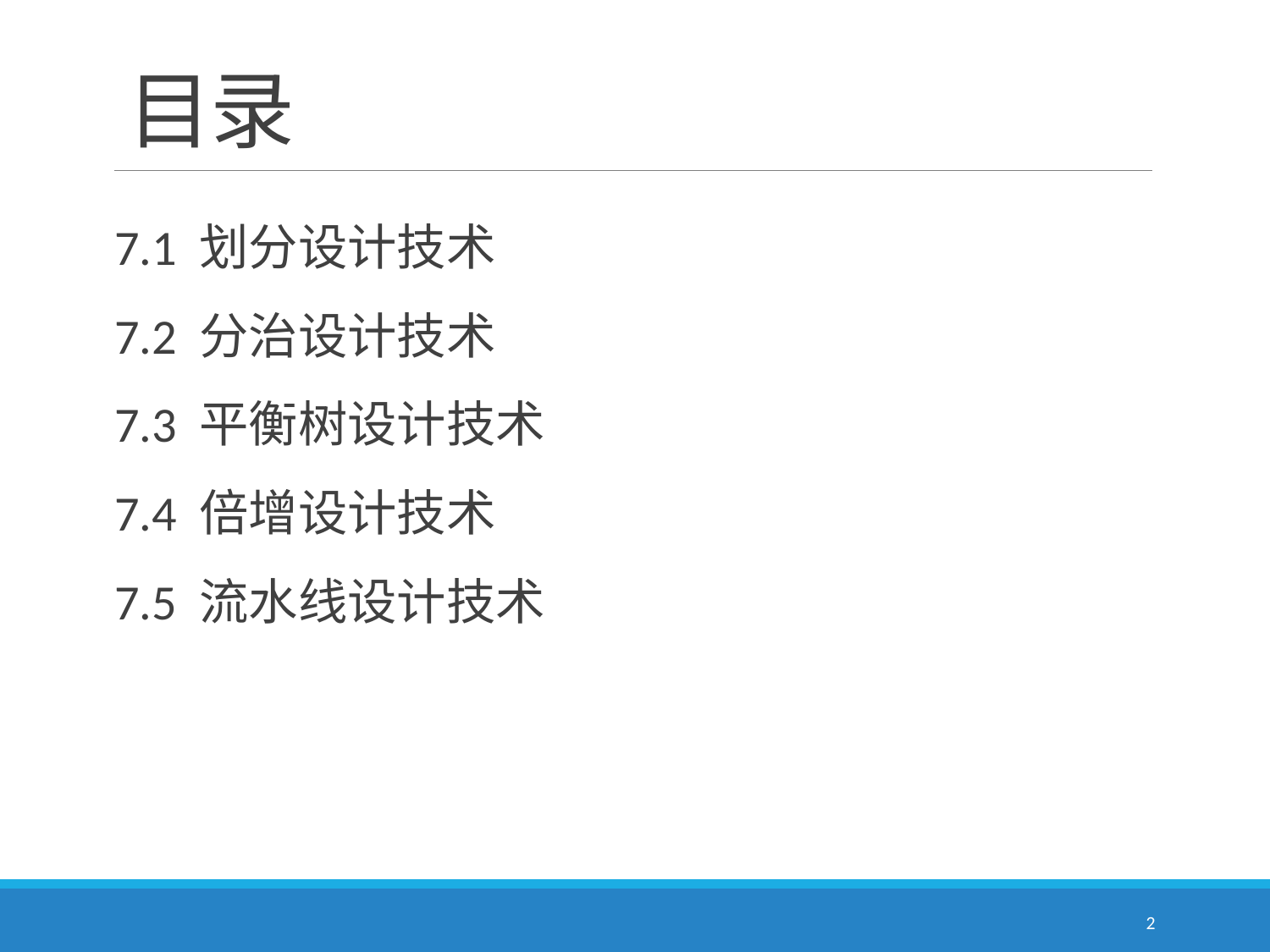

# 目录
7.1 划分设计技术
7.2 分治设计技术
7.3 平衡树设计技术
7.4 倍增设计技术
7.5 流水线设计技术
2